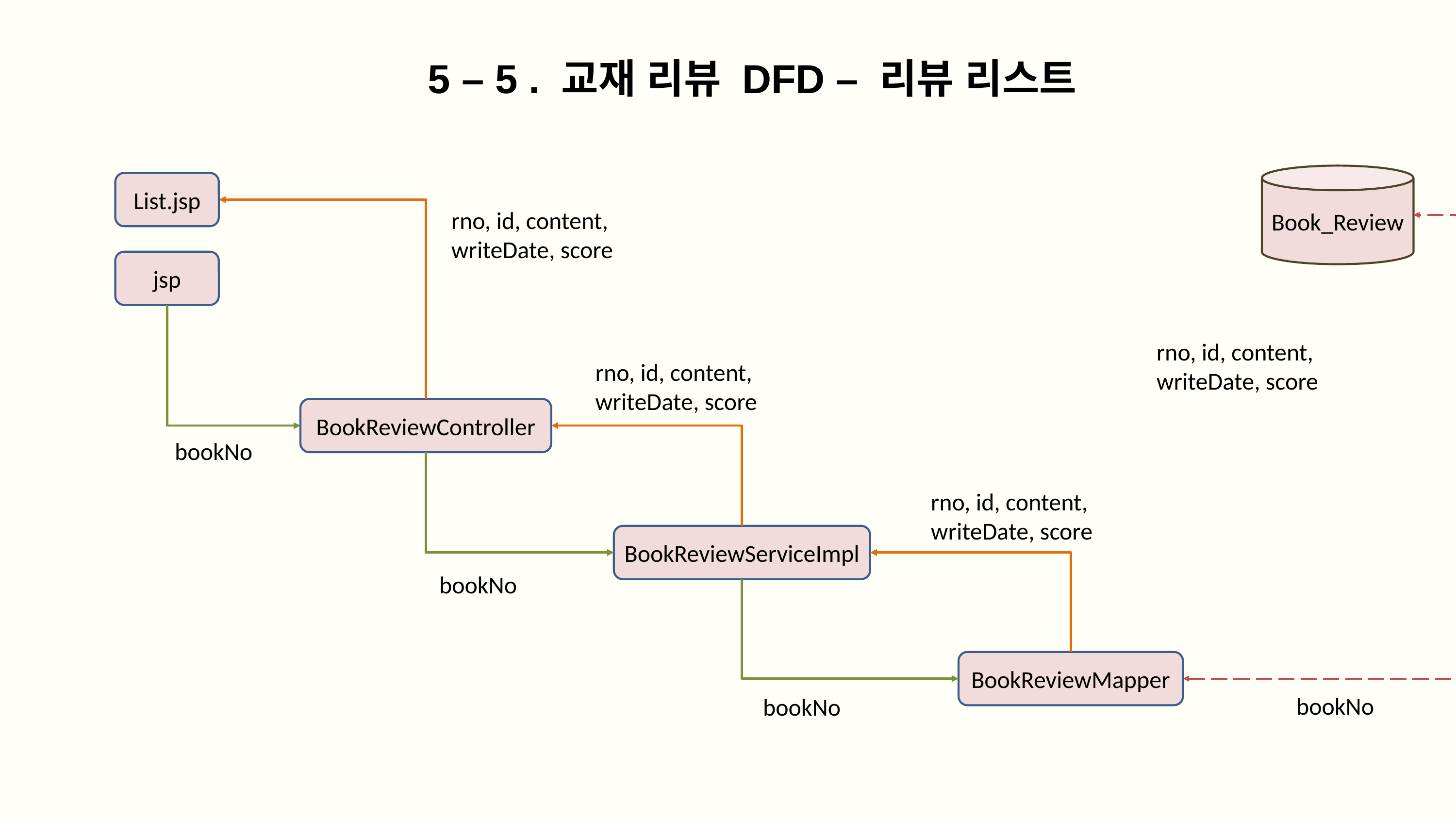

5 – 5 . 교재 리뷰 DFD – 리뷰 리스트
Book_Review
List.jsp
rno, id, content,
writeDate, score
jsp
rno, id, content,
writeDate, score
rno, id, content,
writeDate, score
BookReviewController
bookNo
rno, id, content,
writeDate, score
BookReviewServiceImpl
bookNo
BookReviewMapper
bookNo
bookNo